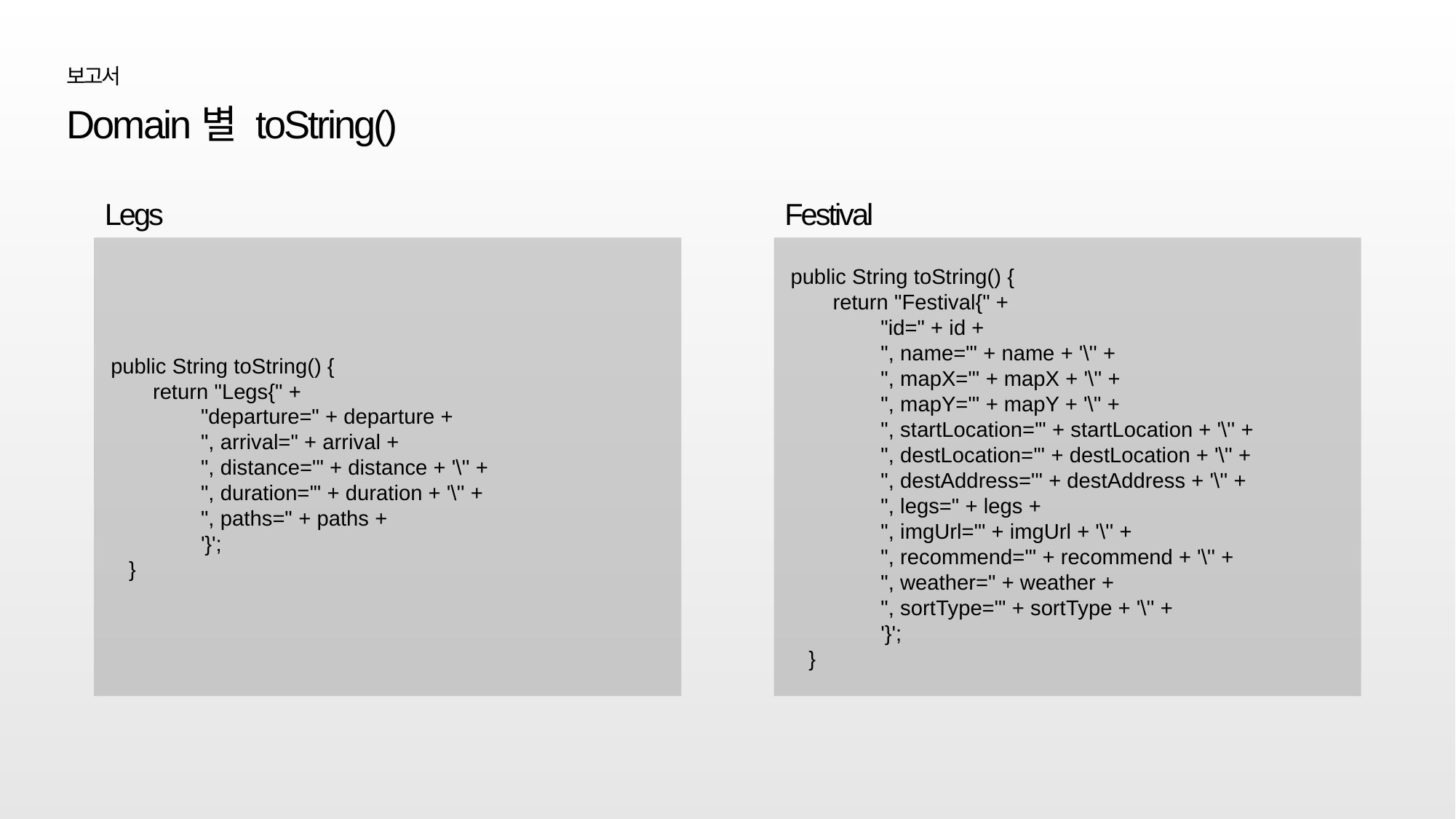

보고서
Domain별 toString()
Legs
Festival
 public String toString() {
        return "Legs{" +
                "departure=" + departure +
                ", arrival=" + arrival +
                ", distance='" + distance + '\'' +
                ", duration='" + duration + '\'' +
                ", paths=" + paths +
                '}';
    }
 public String toString() {
        return "Festival{" +
                "id=" + id +
                ", name='" + name + '\'' +
                ", mapX='" + mapX + '\'' +
                ", mapY='" + mapY + '\'' +
                ", startLocation='" + startLocation + '\'' +
                ", destLocation='" + destLocation + '\'' +
                ", destAddress='" + destAddress + '\'' +
                ", legs=" + legs +
                ", imgUrl='" + imgUrl + '\'' +
                ", recommend='" + recommend + '\'' +
                ", weather=" + weather +
                ", sortType='" + sortType + '\'' +
                '}';
    }